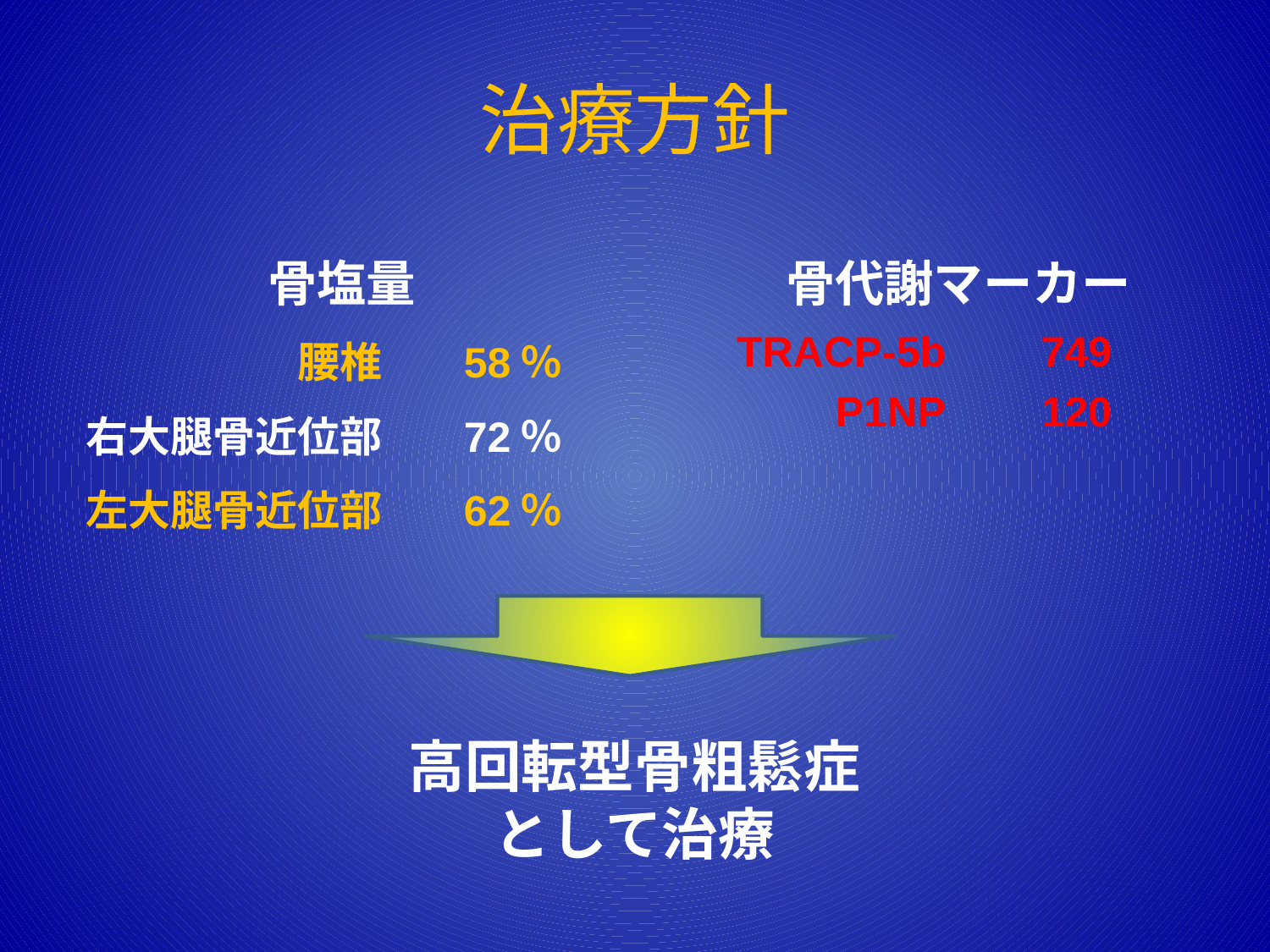

# 治療方針
| 骨塩量 |  |
| --- | --- |
| 腰椎 | 58％ |
| 右大腿骨近位部 | 72％ |
| 左大腿骨近位部 | 62％ |
| 骨代謝マーカー |  |
| --- | --- |
| TRACP-5b | 749 |
| P1NP | 120 |

高回転型骨粗鬆症
として治療